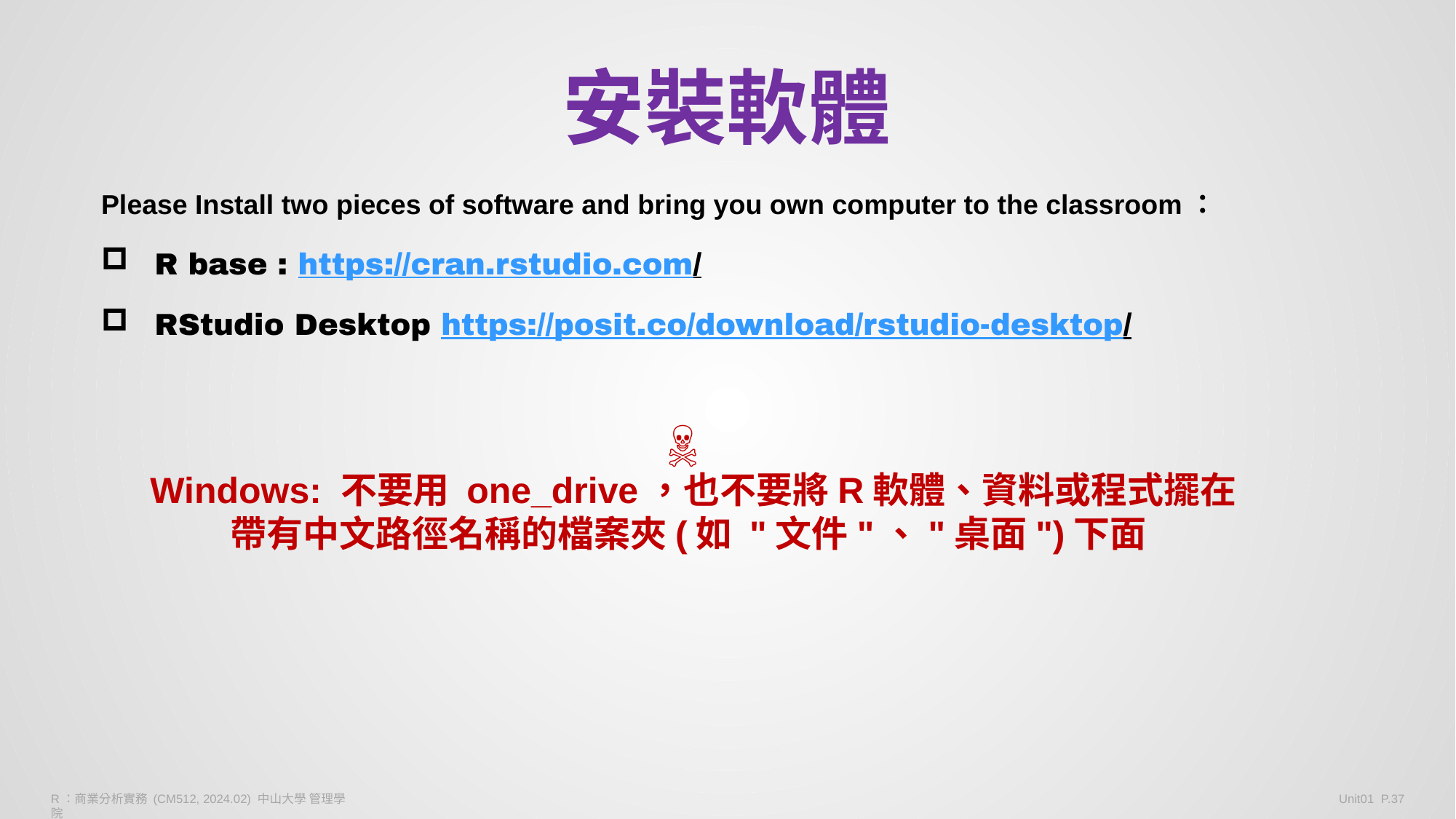

# 安裝軟體
Please Install two pieces of software and bring you own computer to the classroom：
R base : https://cran.rstudio.com/
RStudio Desktop https://posit.co/download/rstudio-desktop/
‍☠
 Windows: 不要用 one_drive，也不要將R軟體、資料或程式擺在
帶有中文路徑名稱的檔案夾(如 "文件"、"桌面")下面